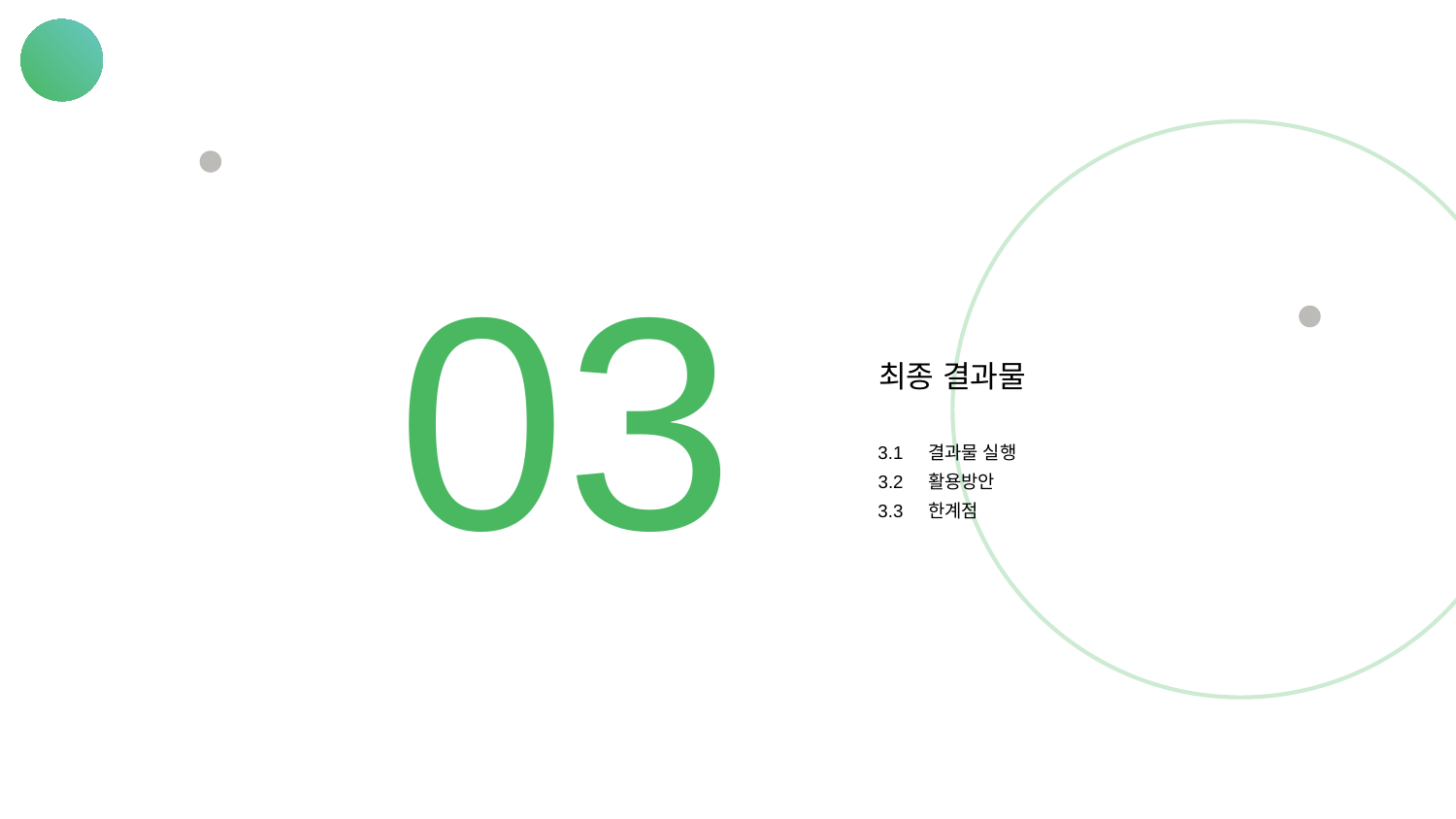

03

최종 결과물
3.1    결과물 실행
3.2    활용방안
3.3    한계점